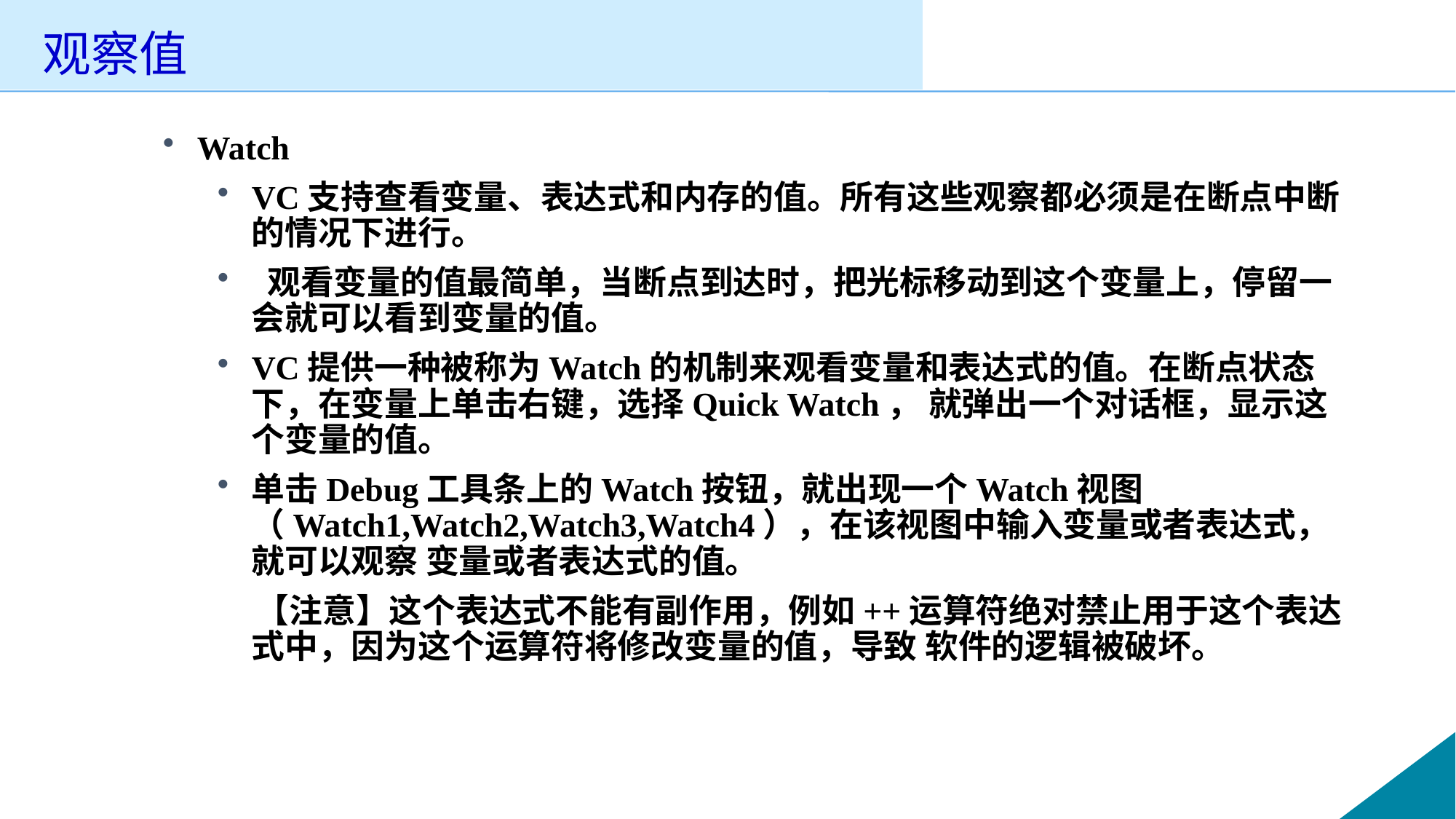

# 观察值
 Watch
VC支持查看变量、表达式和内存的值。所有这些观察都必须是在断点中断的情况下进行。
 观看变量的值最简单，当断点到达时，把光标移动到这个变量上，停留一会就可以看到变量的值。
VC提供一种被称为Watch的机制来观看变量和表达式的值。在断点状态下，在变量上单击右键，选择Quick Watch， 就弹出一个对话框，显示这个变量的值。
单击Debug工具条上的Watch按钮，就出现一个Watch视图（Watch1,Watch2,Watch3,Watch4），在该视图中输入变量或者表达式，就可以观察 变量或者表达式的值。
    【注意】这个表达式不能有副作用，例如++运算符绝对禁止用于这个表达式中，因为这个运算符将修改变量的值，导致 软件的逻辑被破坏。